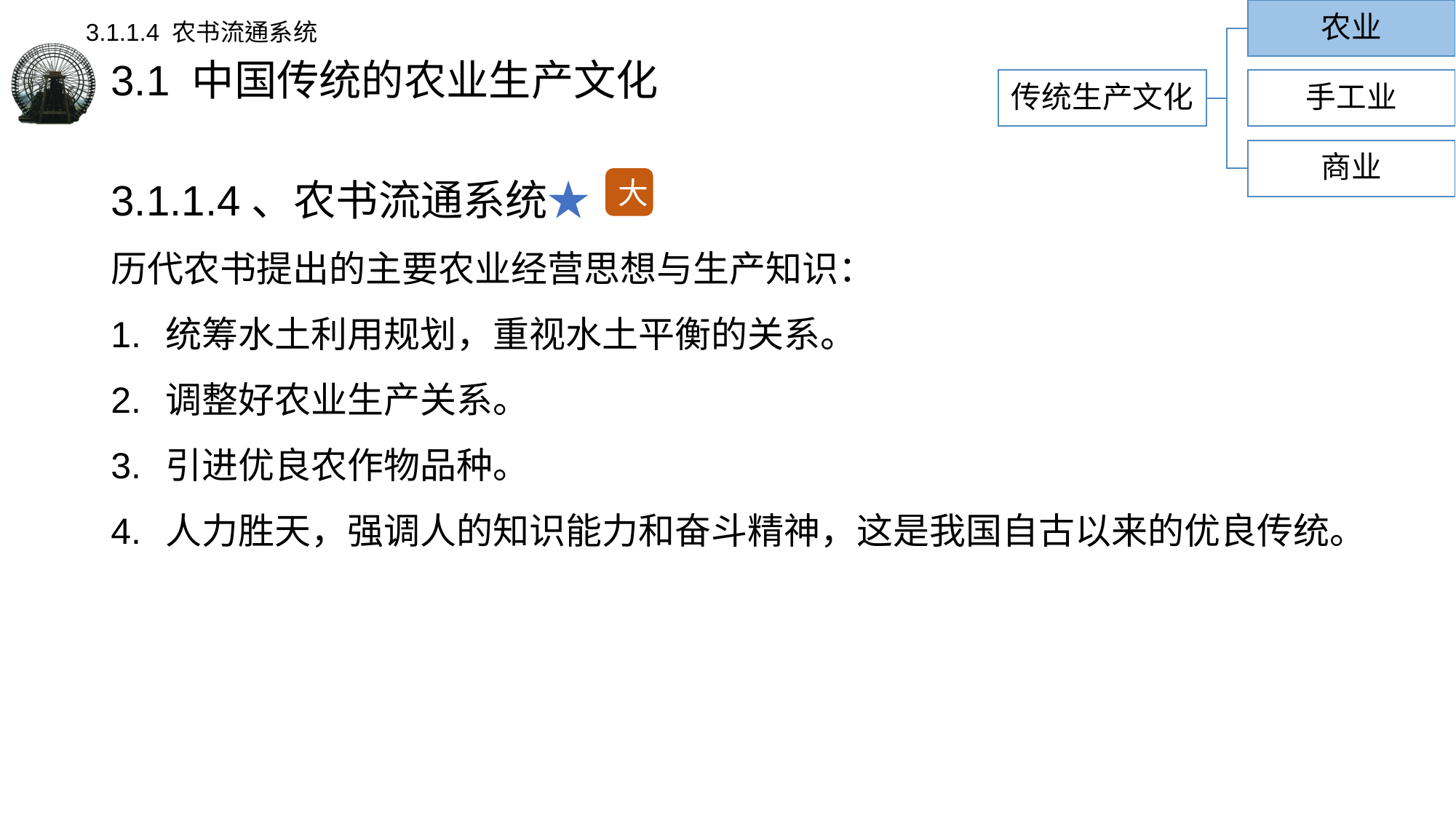

农业
3.1.1.4 农书流通系统

# 3.1 中国传统的农业生产文化
传统生产文化
手工业

商业
3.1.1.4、农书流通系统★
历代农书提出的主要农业经营思想与生产知识：
统筹水土利用规划，重视水土平衡的关系。
调整好农业生产关系。
引进优良农作物品种。
人力胜天，强调人的知识能力和奋斗精神，这是我国自古以来的优良传统。
大
38